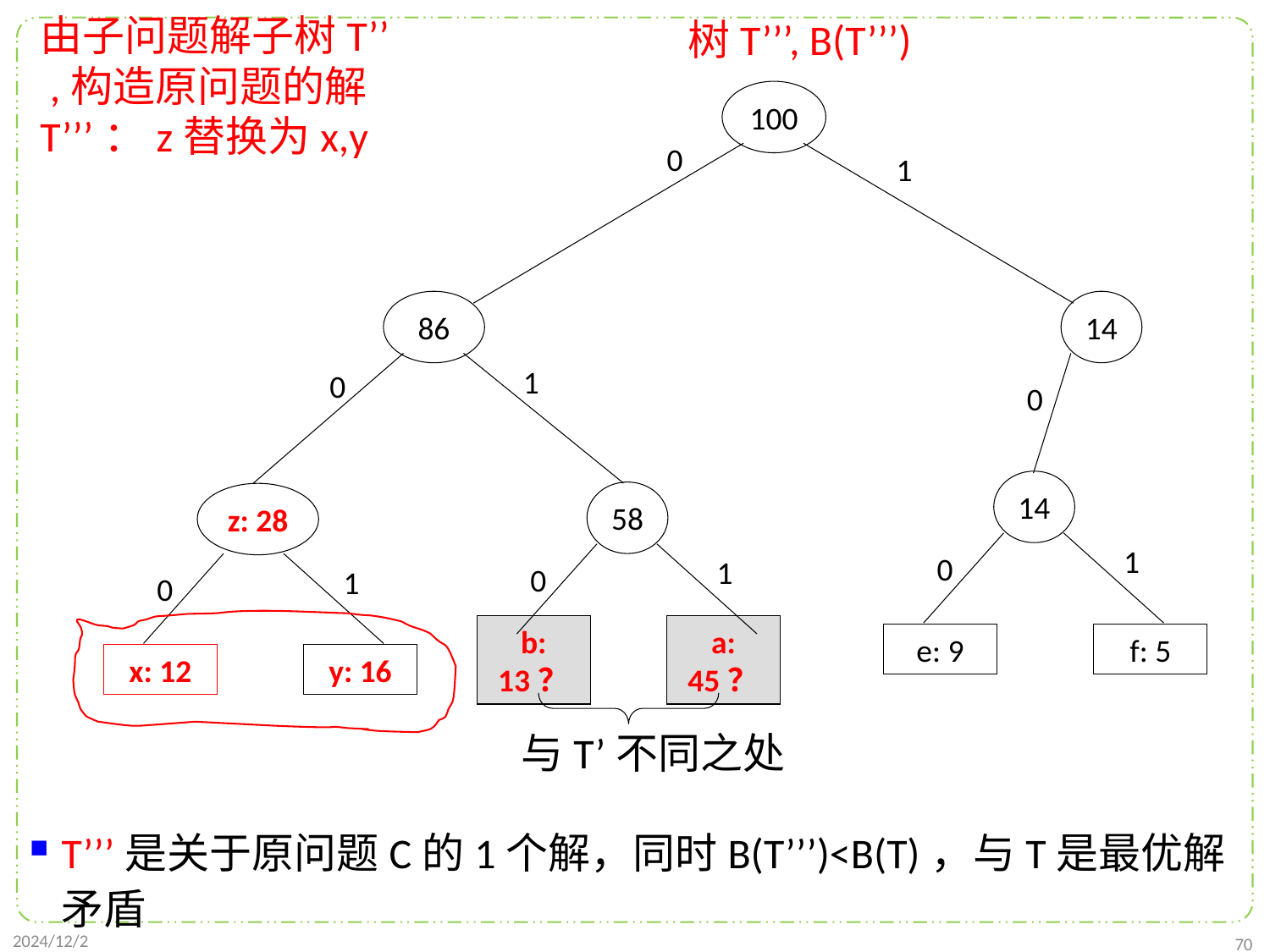

由子问题解子树T’’
 ,构造原问题的解T’’’：z替换为x,y
树T’’’, B(T’’’)

T’’’是关于原问题C的1个解，同时B(T’’’)<B(T)，与T是最优解矛盾
100
0

1
86
14

1
0
0
14
58
z: 28

1
0

1

0
1
0

e: 9
f: 5
b: 13？
a: 45？
x: 12
y: 16
与T’不同之处
2024/12/2
70